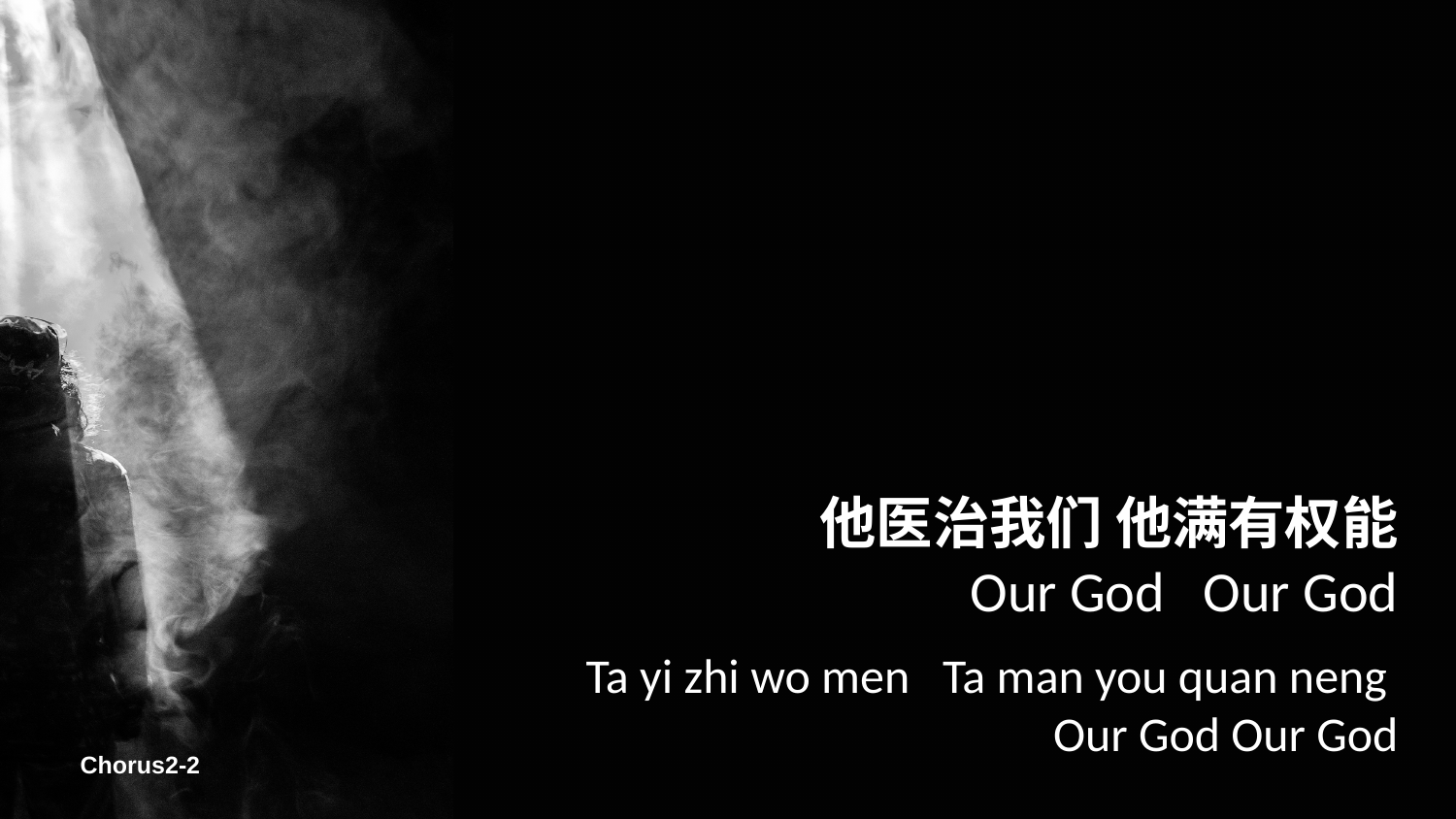

他医治我们 他满有权能
Our God   Our God

Ta yi zhi wo men   Ta man you quan neng
Our God Our God

Chorus2-2